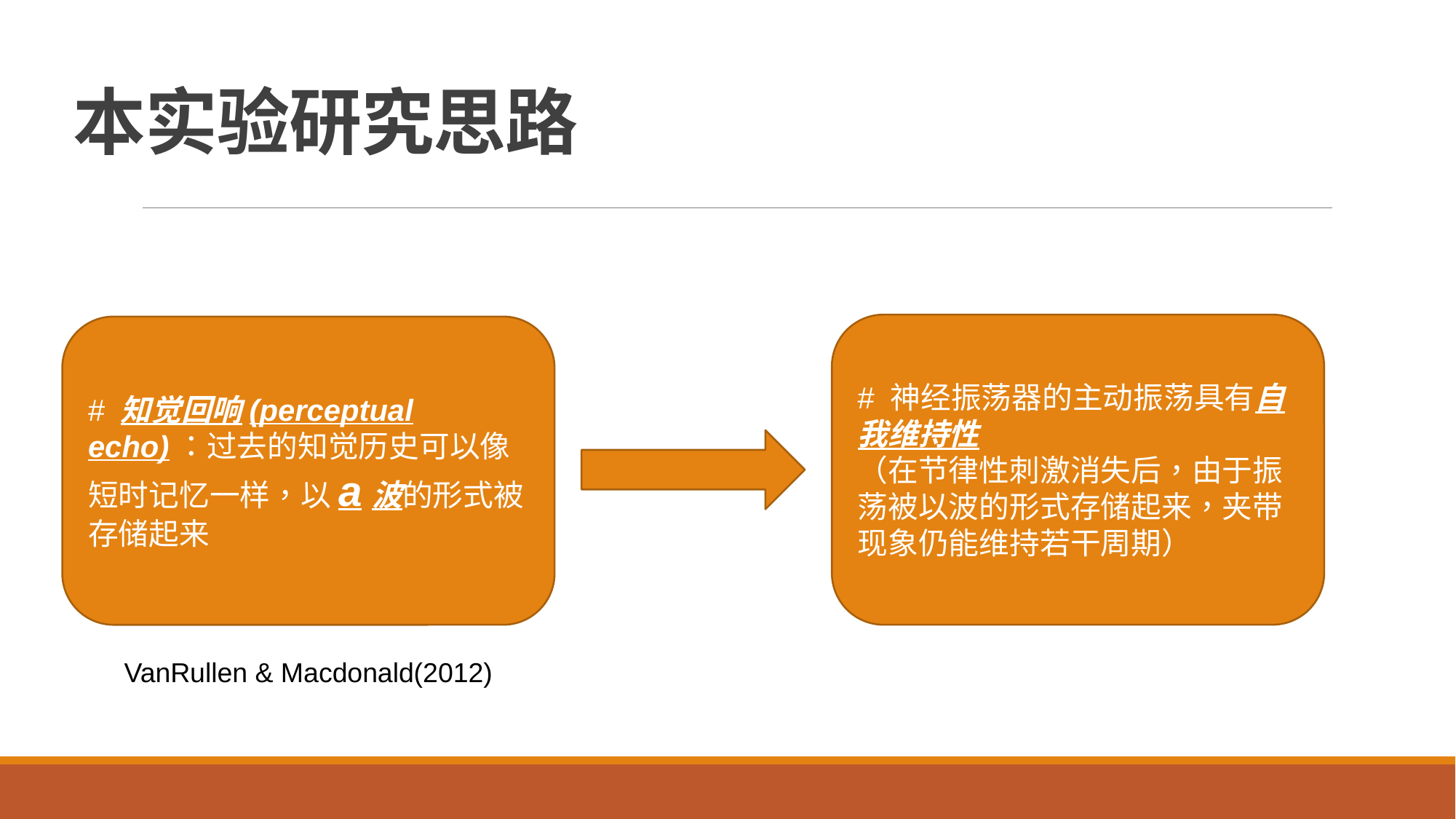

# 本实验研究思路
# 神经振荡器的主动振荡具有自我维持性
（在节律性刺激消失后，由于振荡被以波的形式存储起来，夹带现象仍能维持若干周期）
# 知觉回响(perceptual echo)：过去的知觉历史可以像短时记忆一样，以a波的形式被存储起来

VanRullen & Macdonald(2012)